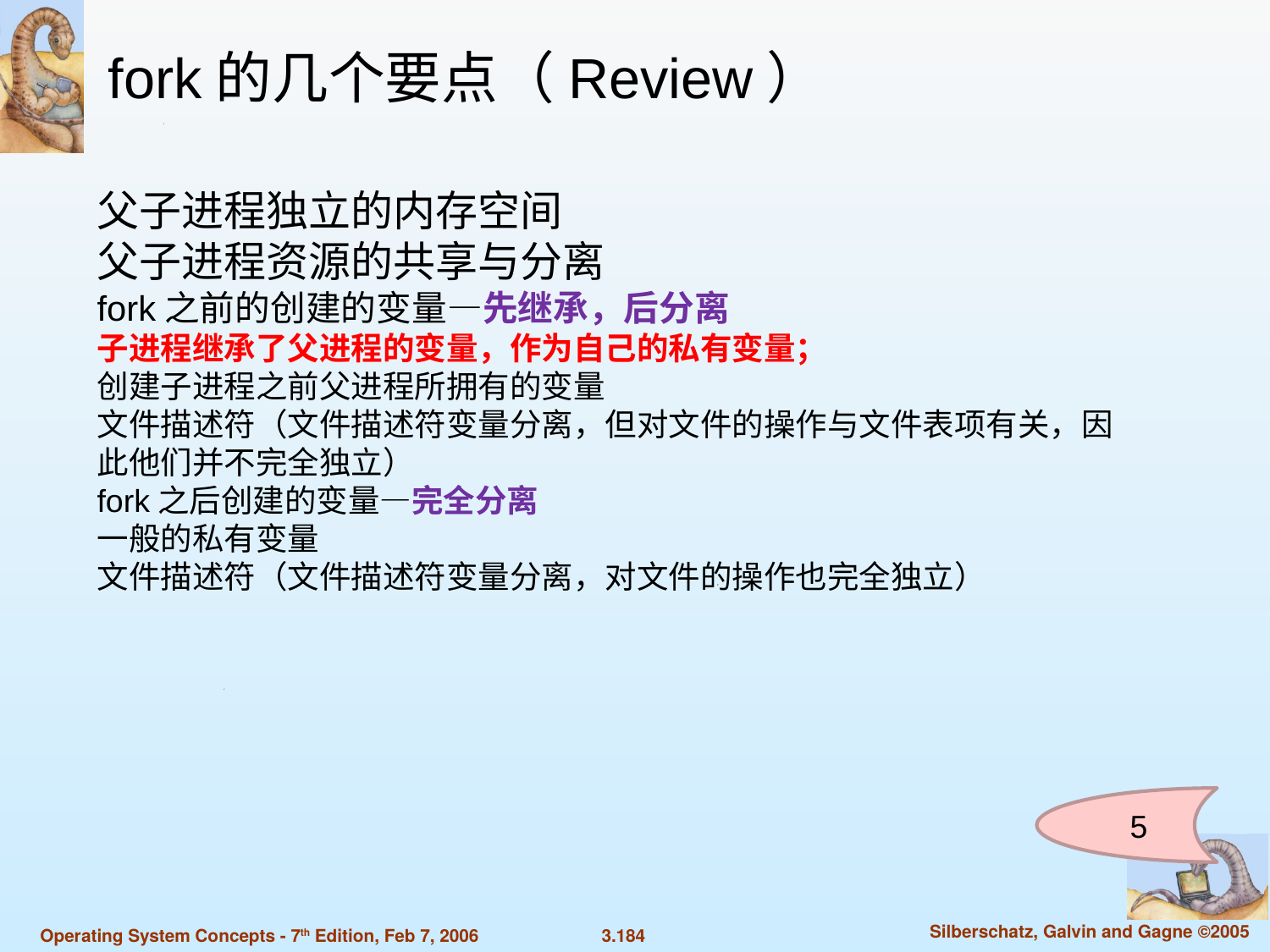

fork的几个要点（Review）
父子进程独立的内存空间
父子进程资源的共享与分离
fork之前的创建的变量—先继承，后分离
子进程继承了父进程的变量，作为自己的私有变量；
创建子进程之前父进程所拥有的变量
文件描述符（文件描述符变量分离，但对文件的操作与文件表项有关，因此他们并不完全独立）
fork之后创建的变量—完全分离
一般的私有变量
文件描述符（文件描述符变量分离，对文件的操作也完全独立）

5